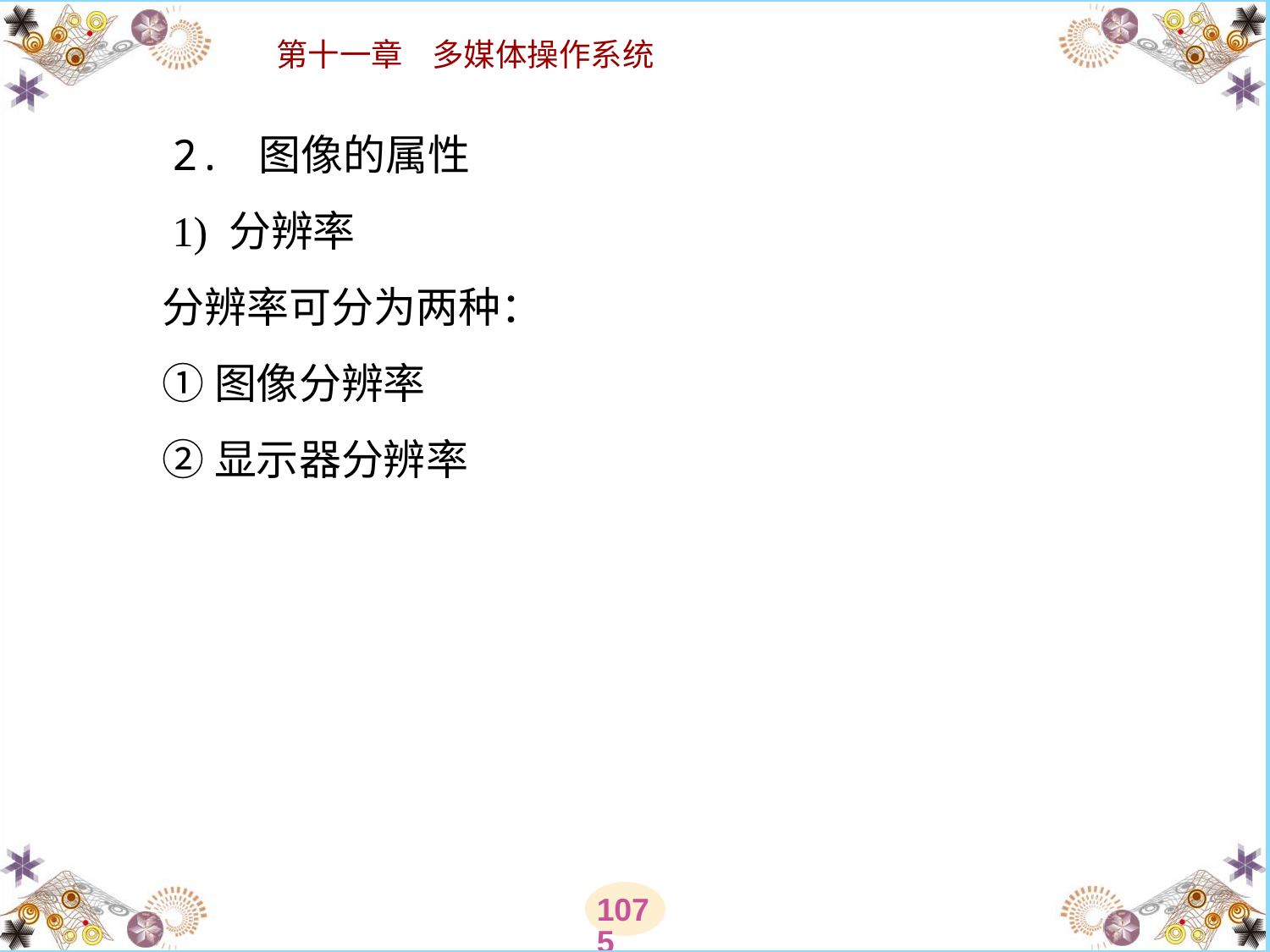

# 2. 图像的属性 　　1) 分辨率 　　分辨率可分为两种： 　　① 图像分辨率 　　② 显示器分辨率